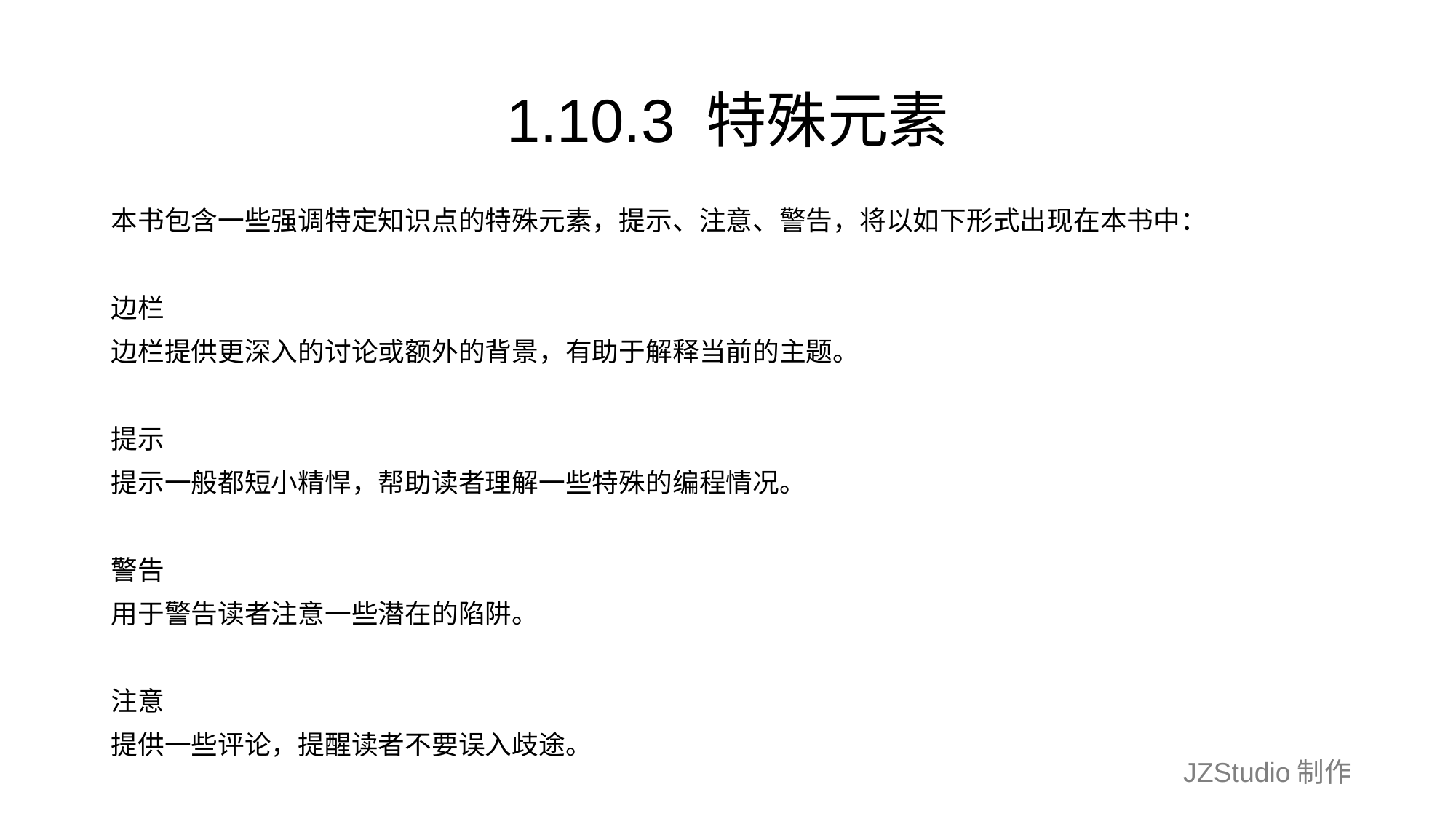

# 1.10.3 特殊元素
本书包含一些强调特定知识点的特殊元素，提示、注意、警告，将以如下形式出现在本书中：

边栏
边栏提供更深入的讨论或额外的背景，有助于解释当前的主题。

提示
提示一般都短小精悍，帮助读者理解一些特殊的编程情况。

警告
用于警告读者注意一些潜在的陷阱。

注意
提供一些评论，提醒读者不要误入歧途。